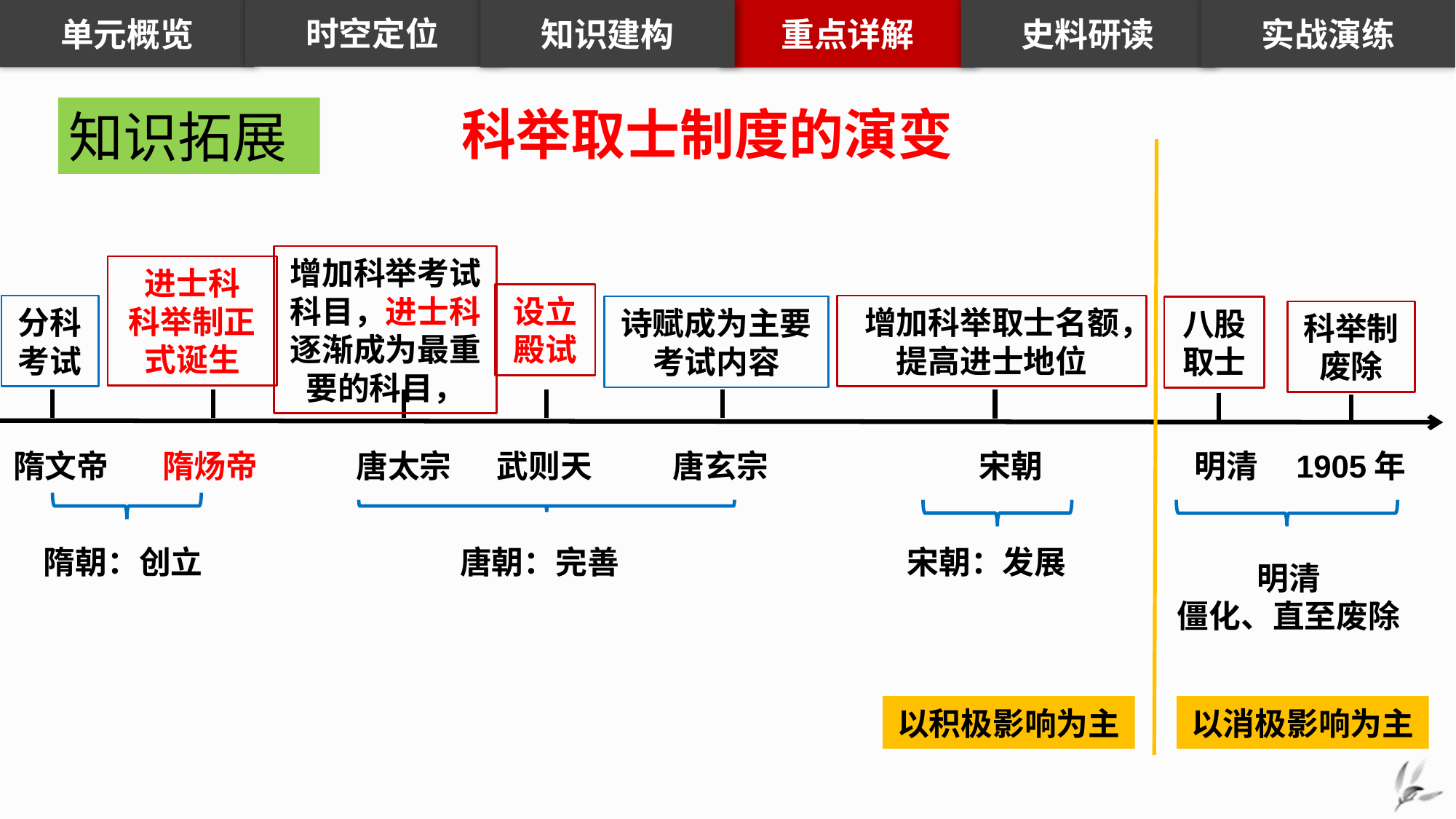

知识建构
重点详解
史料研读

实战演练
时空定位
单元概览
科举取士制度的演变
知识拓展
增加科举考试科目，进士科逐渐成为最重要的科目，
进士科
科举制正式诞生
设立殿试
分科考试
增加科举取士名额，提高进士地位
诗赋成为主要考试内容
八股取士
科举制废除
1905年
隋文帝
隋炀帝
唐太宗
武则天
唐玄宗
宋朝
明清

隋朝：创立

唐朝：完善

宋朝：发展

明清
僵化、直至废除
以积极影响为主
以消极影响为主